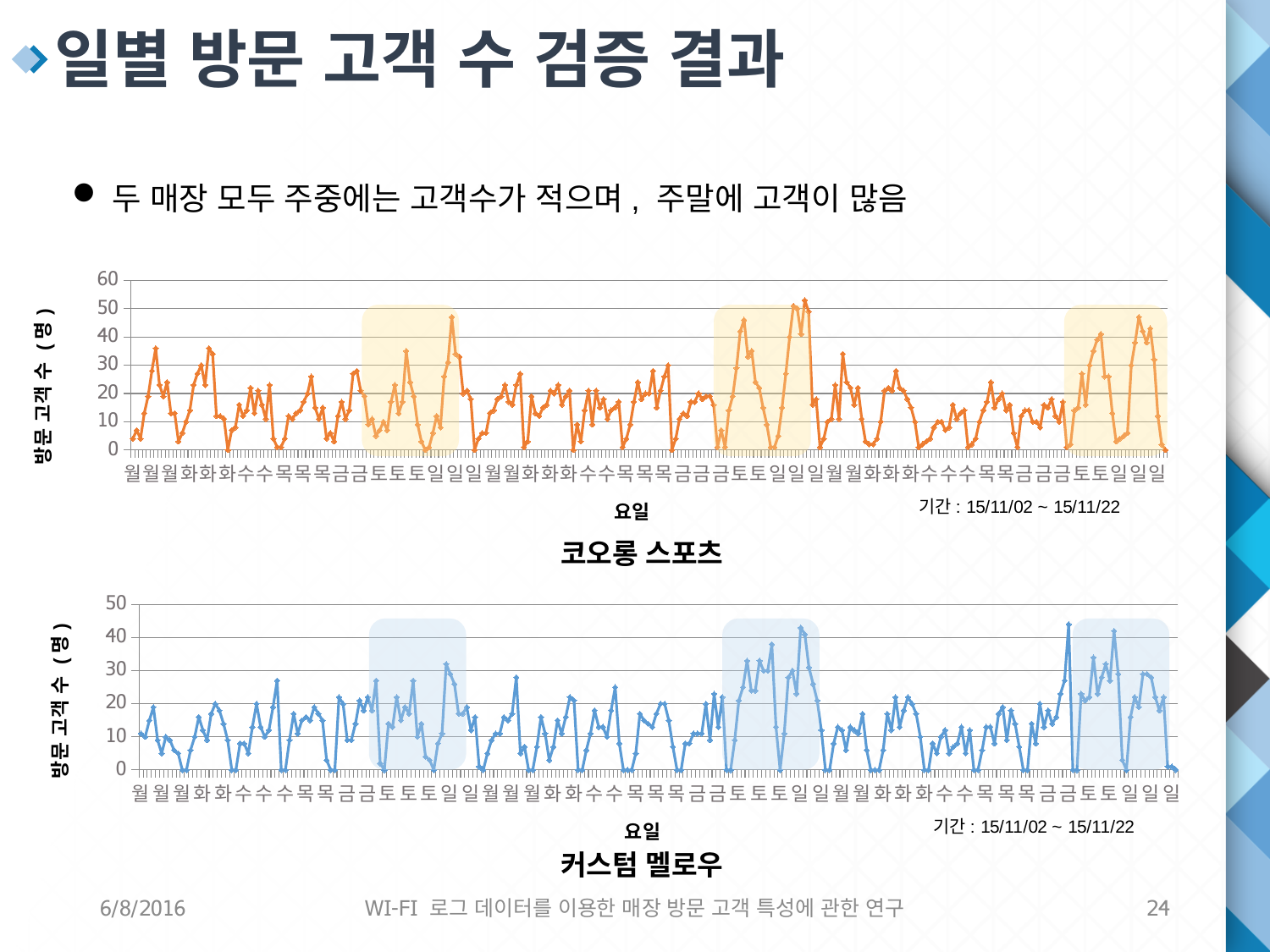

일별 방문 고객 수 검증 결과

두 매장 모두 주중에는 고객수가 적으며, 주말에 고객이 많음

### Chart

| Category | 고객 |
|---|---|
| 월 | 4.0 |
| 월 | 7.0 |
| 월 | 4.0 |
| 월 | 13.0 |
| 월 | 19.0 |
| 월 | 28.0 |
| 월 | 36.0 |
| 월 | 23.0 |
| 월 | 19.0 |
| 월 | 24.0 |
| 월 | 13.0 |
| 월 | 13.0 |
| 월 | 3.0 |
| 화 | 6.0 |
| 화 | 10.0 |
| 화 | 14.0 |
| 화 | 23.0 |
| 화 | 27.0 |
| 화 | 30.0 |
| 화 | 23.0 |
| 화 | 36.0 |
| 화 | 34.0 |
| 화 | 12.0 |
| 화 | 12.0 |
| 화 | 11.0 |
| 화 | 0.0 |
| 수 | 7.0 |
| 수 | 8.0 |
| 수 | 16.0 |
| 수 | 12.0 |
| 수 | 14.0 |
| 수 | 22.0 |
| 수 | 13.0 |
| 수 | 21.0 |
| 수 | 16.0 |
| 수 | 11.0 |
| 수 | 23.0 |
| 수 | 4.0 |
| 수 | 1.0 |
| 목 | 1.0 |
| 목 | 4.0 |
| 목 | 12.0 |
| 목 | 11.0 |
| 목 | 13.0 |
| 목 | 14.0 |
| 목 | 17.0 |
| 목 | 20.0 |
| 목 | 26.0 |
| 목 | 15.0 |
| 목 | 11.0 |
| 목 | 15.0 |
| 목 | 4.0 |
| 금 | 6.0 |
| 금 | 3.0 |
| 금 | 12.0 |
| 금 | 17.0 |
| 금 | 11.0 |
| 금 | 14.0 |
| 금 | 27.0 |
| 금 | 28.0 |
| 금 | 21.0 |
| 금 | 19.0 |
| 금 | 9.0 |
| 금 | 11.0 |
| 금 | 5.0 |
| 토 | 7.0 |
| 토 | 10.0 |
| 토 | 7.0 |
| 토 | 17.0 |
| 토 | 23.0 |
| 토 | 13.0 |
| 토 | 17.0 |
| 토 | 35.0 |
| 토 | 24.0 |
| 토 | 19.0 |
| 토 | 9.0 |
| 토 | 3.0 |
| 토 | 0.0 |
| 일 | 1.0 |
| 일 | 6.0 |
| 일 | 12.0 |
| 일 | 8.0 |
| 일 | 26.0 |
| 일 | 31.0 |
| 일 | 47.0 |
| 일 | 34.0 |
| 일 | 33.0 |
| 일 | 20.0 |
| 일 | 21.0 |
| 일 | 18.0 |
| 일 | 0.0 |
| 월 | 4.0 |
| 월 | 6.0 |
| 월 | 6.0 |
| 월 | 13.0 |
| 월 | 14.0 |
| 월 | 18.0 |
| 월 | 19.0 |
| 월 | 23.0 |
| 월 | 17.0 |
| 월 | 16.0 |
| 월 | 23.0 |
| 월 | 27.0 |
| 월 | 1.0 |
| 화 | 3.0 |
| 화 | 19.0 |
| 화 | 13.0 |
| 화 | 12.0 |
| 화 | 15.0 |
| 화 | 16.0 |
| 화 | 21.0 |
| 화 | 20.0 |
| 화 | 23.0 |
| 화 | 16.0 |
| 화 | 19.0 |
| 화 | 21.0 |
| 화 | 0.0 |
| 수 | 9.0 |
| 수 | 3.0 |
| 수 | 14.0 |
| 수 | 21.0 |
| 수 | 9.0 |
| 수 | 21.0 |
| 수 | 15.0 |
| 수 | 18.0 |
| 수 | 11.0 |
| 수 | 14.0 |
| 수 | 15.0 |
| 수 | 17.0 |
| 수 | 1.0 |
| 목 | 4.0 |
| 목 | 9.0 |
| 목 | 17.0 |
| 목 | 24.0 |
| 목 | 18.0 |
| 목 | 20.0 |
| 목 | 20.0 |
| 목 | 28.0 |
| 목 | 15.0 |
| 목 | 21.0 |
| 목 | 26.0 |
| 목 | 30.0 |
| 목 | 0.0 |
| 금 | 4.0 |
| 금 | 11.0 |
| 금 | 13.0 |
| 금 | 12.0 |
| 금 | 17.0 |
| 금 | 17.0 |
| 금 | 20.0 |
| 금 | 18.0 |
| 금 | 19.0 |
| 금 | 19.0 |
| 금 | 16.0 |
| 금 | 1.0 |
| 금 | 7.0 |
| 토 | 1.0 |
| 토 | 14.0 |
| 토 | 19.0 |
| 토 | 29.0 |
| 토 | 42.0 |
| 토 | 46.0 |
| 토 | 33.0 |
| 토 | 35.0 |
| 토 | 24.0 |
| 토 | 22.0 |
| 토 | 15.0 |
| 토 | 9.0 |
| 토 | 1.0 |
| 일 | 1.0 |
| 일 | 5.0 |
| 일 | 15.0 |
| 일 | 27.0 |
| 일 | 40.0 |
| 일 | 51.0 |
| 일 | 50.0 |
| 일 | 41.0 |
| 일 | 53.0 |
| 일 | 49.0 |
| 일 | 16.0 |
| 일 | 18.0 |
| 일 | 1.0 |
| 월 | 4.0 |
| 월 | 10.0 |
| 월 | 11.0 |
| 월 | 23.0 |
| 월 | 11.0 |
| 월 | 34.0 |
| 월 | 24.0 |
| 월 | 22.0 |
| 월 | 16.0 |
| 월 | 22.0 |
| 월 | 11.0 |
| 월 | 3.0 |
| 월 | 2.0 |
| 화 | 2.0 |
| 화 | 4.0 |
| 화 | 10.0 |
| 화 | 21.0 |
| 화 | 22.0 |
| 화 | 21.0 |
| 화 | 28.0 |
| 화 | 22.0 |
| 화 | 21.0 |
| 화 | 18.0 |
| 화 | 15.0 |
| 화 | 10.0 |
| 화 | 1.0 |
| 수 | 2.0 |
| 수 | 3.0 |
| 수 | 4.0 |
| 수 | 8.0 |
| 수 | 10.0 |
| 수 | 10.0 |
| 수 | 7.0 |
| 수 | 8.0 |
| 수 | 16.0 |
| 수 | 11.0 |
| 수 | 13.0 |
| 수 | 14.0 |
| 수 | 1.0 |
| 목 | 2.0 |
| 목 | 4.0 |
| 목 | 10.0 |
| 목 | 14.0 |
| 목 | 17.0 |
| 목 | 24.0 |
| 목 | 15.0 |
| 목 | 18.0 |
| 목 | 20.0 |
| 목 | 14.0 |
| 목 | 16.0 |
| 목 | 6.0 |
| 목 | 1.0 |
| 금 | 12.0 |
| 금 | 14.0 |
| 금 | 14.0 |
| 금 | 10.0 |
| 금 | 10.0 |
| 금 | 8.0 |
| 금 | 16.0 |
| 금 | 15.0 |
| 금 | 18.0 |
| 금 | 12.0 |
| 금 | 10.0 |
| 금 | 17.0 |
| 금 | 1.0 |
| 토 | 2.0 |
| 토 | 14.0 |
| 토 | 15.0 |
| 토 | 27.0 |
| 토 | 16.0 |
| 토 | 30.0 |
| 토 | 35.0 |
| 토 | 39.0 |
| 토 | 41.0 |
| 토 | 26.0 |
| 토 | 26.0 |
| 토 | 13.0 |
| 토 | 3.0 |
| 일 | 4.0 |
| 일 | 5.0 |
| 일 | 6.0 |
| 일 | 30.0 |
| 일 | 38.0 |
| 일 | 47.0 |
| 일 | 42.0 |
| 일 | 38.0 |
| 일 | 43.0 |
| 일 | 32.0 |
| 일 | 12.0 |
| 일 | 2.0 |
| 일 | 0.0 |

코오롱 스포츠

### Chart

| Category | 고객 |
|---|---|
| 월 | 11.0 |
| 월 | 10.0 |
| 월 | 15.0 |
| 월 | 19.0 |
| 월 | 9.0 |
| 월 | 5.0 |
| 월 | 10.0 |
| 월 | 9.0 |
| 월 | 6.0 |
| 월 | 5.0 |
| 월 | 0.0 |
| 월 | 0.0 |
| 화 | 6.0 |
| 화 | 10.0 |
| 화 | 16.0 |
| 화 | 12.0 |
| 화 | 9.0 |
| 화 | 17.0 |
| 화 | 20.0 |
| 화 | 18.0 |
| 화 | 14.0 |
| 화 | 9.0 |
| 화 | 0.0 |
| 화 | 0.0 |
| 수 | 8.0 |
| 수 | 8.0 |
| 수 | 5.0 |
| 수 | 13.0 |
| 수 | 20.0 |
| 수 | 13.0 |
| 수 | 10.0 |
| 수 | 12.0 |
| 수 | 19.0 |
| 수 | 27.0 |
| 수 | 0.0 |
| 수 | 0.0 |
| 목 | 9.0 |
| 목 | 17.0 |
| 목 | 11.0 |
| 목 | 15.0 |
| 목 | 16.0 |
| 목 | 15.0 |
| 목 | 19.0 |
| 목 | 17.0 |
| 목 | 15.0 |
| 목 | 3.0 |
| 목 | 0.0 |
| 목 | 0.0 |
| 금 | 22.0 |
| 금 | 20.0 |
| 금 | 9.0 |
| 금 | 9.0 |
| 금 | 14.0 |
| 금 | 21.0 |
| 금 | 18.0 |
| 금 | 22.0 |
| 금 | 18.0 |
| 금 | 27.0 |
| 금 | 2.0 |
| 금 | 0.0 |
| 토 | 14.0 |
| 토 | 13.0 |
| 토 | 22.0 |
| 토 | 15.0 |
| 토 | 19.0 |
| 토 | 17.0 |
| 토 | 27.0 |
| 토 | 10.0 |
| 토 | 14.0 |
| 토 | 4.0 |
| 토 | 3.0 |
| 토 | 0.0 |
| 일 | 8.0 |
| 일 | 11.0 |
| 일 | 32.0 |
| 일 | 29.0 |
| 일 | 26.0 |
| 일 | 17.0 |
| 일 | 17.0 |
| 일 | 19.0 |
| 일 | 12.0 |
| 일 | 16.0 |
| 일 | 1.0 |
| 일 | 0.0 |
| 월 | 5.0 |
| 월 | 9.0 |
| 월 | 11.0 |
| 월 | 11.0 |
| 월 | 16.0 |
| 월 | 15.0 |
| 월 | 17.0 |
| 월 | 28.0 |
| 월 | 5.0 |
| 월 | 7.0 |
| 월 | 0.0 |
| 월 | 0.0 |
| 화 | 7.0 |
| 화 | 16.0 |
| 화 | 11.0 |
| 화 | 3.0 |
| 화 | 7.0 |
| 화 | 15.0 |
| 화 | 11.0 |
| 화 | 16.0 |
| 화 | 22.0 |
| 화 | 21.0 |
| 화 | 0.0 |
| 화 | 0.0 |
| 수 | 6.0 |
| 수 | 11.0 |
| 수 | 18.0 |
| 수 | 13.0 |
| 수 | 13.0 |
| 수 | 10.0 |
| 수 | 18.0 |
| 수 | 25.0 |
| 수 | 8.0 |
| 수 | 0.0 |
| 수 | 0.0 |
| 수 | 0.0 |
| 목 | 5.0 |
| 목 | 17.0 |
| 목 | 15.0 |
| 목 | 14.0 |
| 목 | 13.0 |
| 목 | 17.0 |
| 목 | 20.0 |
| 목 | 20.0 |
| 목 | 15.0 |
| 목 | 7.0 |
| 목 | 0.0 |
| 목 | 0.0 |
| 금 | 8.0 |
| 금 | 8.0 |
| 금 | 11.0 |
| 금 | 11.0 |
| 금 | 11.0 |
| 금 | 20.0 |
| 금 | 9.0 |
| 금 | 23.0 |
| 금 | 13.0 |
| 금 | 22.0 |
| 금 | 0.0 |
| 금 | 0.0 |
| 토 | 9.0 |
| 토 | 21.0 |
| 토 | 25.0 |
| 토 | 33.0 |
| 토 | 24.0 |
| 토 | 24.0 |
| 토 | 33.0 |
| 토 | 30.0 |
| 토 | 30.0 |
| 토 | 38.0 |
| 토 | 13.0 |
| 토 | 0.0 |
| 일 | 11.0 |
| 일 | 28.0 |
| 일 | 30.0 |
| 일 | 23.0 |
| 일 | 43.0 |
| 일 | 41.0 |
| 일 | 31.0 |
| 일 | 26.0 |
| 일 | 21.0 |
| 일 | 12.0 |
| 일 | 0.0 |
| 일 | 0.0 |
| 월 | 8.0 |
| 월 | 13.0 |
| 월 | 12.0 |
| 월 | 6.0 |
| 월 | 13.0 |
| 월 | 12.0 |
| 월 | 11.0 |
| 월 | 17.0 |
| 월 | 6.0 |
| 월 | 0.0 |
| 월 | 0.0 |
| 월 | 0.0 |
| 화 | 6.0 |
| 화 | 17.0 |
| 화 | 12.0 |
| 화 | 22.0 |
| 화 | 13.0 |
| 화 | 18.0 |
| 화 | 22.0 |
| 화 | 20.0 |
| 화 | 17.0 |
| 화 | 10.0 |
| 화 | 0.0 |
| 화 | 0.0 |
| 수 | 8.0 |
| 수 | 5.0 |
| 수 | 10.0 |
| 수 | 12.0 |
| 수 | 5.0 |
| 수 | 7.0 |
| 수 | 8.0 |
| 수 | 13.0 |
| 수 | 5.0 |
| 수 | 12.0 |
| 수 | 0.0 |
| 수 | 0.0 |
| 목 | 6.0 |
| 목 | 13.0 |
| 목 | 13.0 |
| 목 | 8.0 |
| 목 | 17.0 |
| 목 | 19.0 |
| 목 | 9.0 |
| 목 | 18.0 |
| 목 | 14.0 |
| 목 | 7.0 |
| 목 | 0.0 |
| 목 | 0.0 |
| 금 | 14.0 |
| 금 | 8.0 |
| 금 | 20.0 |
| 금 | 13.0 |
| 금 | 18.0 |
| 금 | 14.0 |
| 금 | 16.0 |
| 금 | 23.0 |
| 금 | 27.0 |
| 금 | 44.0 |
| 금 | 0.0 |
| 금 | 0.0 |
| 토 | 23.0 |
| 토 | 21.0 |
| 토 | 22.0 |
| 토 | 34.0 |
| 토 | 23.0 |
| 토 | 28.0 |
| 토 | 32.0 |
| 토 | 27.0 |
| 토 | 42.0 |
| 토 | 29.0 |
| 토 | 3.0 |
| 토 | 0.0 |
| 일 | 16.0 |
| 일 | 22.0 |
| 일 | 19.0 |
| 일 | 29.0 |
| 일 | 29.0 |
| 일 | 28.0 |
| 일 | 22.0 |
| 일 | 18.0 |
| 일 | 22.0 |
| 일 | 1.0 |
| 일 | 1.0 |
| 일 | 0.0 |

커스텀 멜로우
6/8/2016
WI-FI 로그 데이터를 이용한 매장 방문 고객 특성에 관한 연구
24